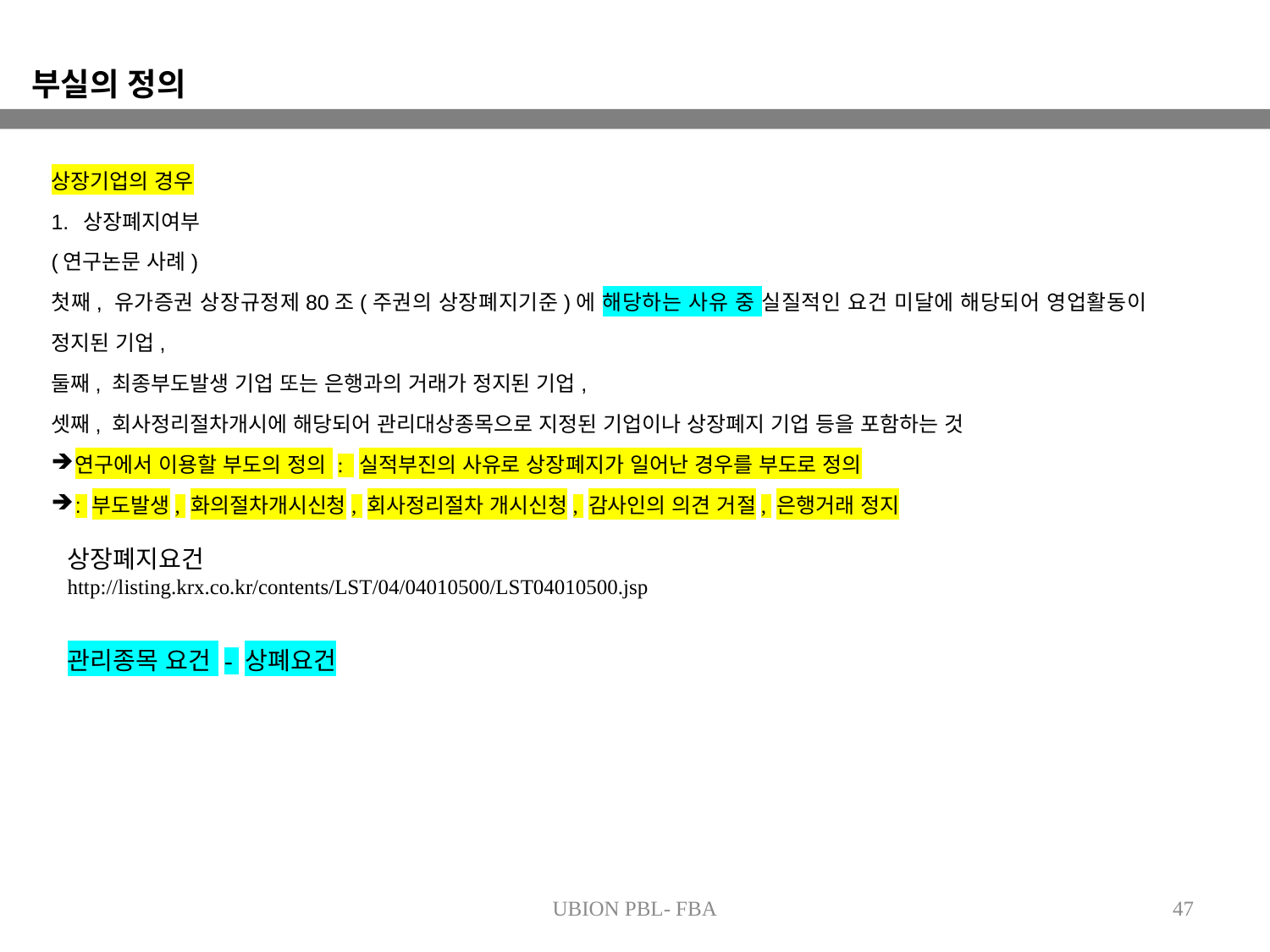

부실의 정의

상장기업의 경우
상장폐지여부
(연구논문 사례)
첫째, 유가증권 상장규정제80조(주권의 상장폐지기준)에 해당하는 사유 중 실질적인 요건 미달에 해당되어 영업활동이 정지된 기업,
둘째, 최종부도발생 기업 또는 은행과의 거래가 정지된 기업,
셋째, 회사정리절차개시에 해당되어 관리대상종목으로 지정된 기업이나 상장폐지 기업 등을 포함하는 것
연구에서 이용할 부도의 정의 :  실적부진의 사유로 상장폐지가 일어난 경우를 부도로 정의
: 부도발생, 화의절차개시신청, 회사정리절차 개시신청, 감사인의 의견 거절, 은행거래 정지
상장폐지요건
http://listing.krx.co.kr/contents/LST/04/04010500/LST04010500.jsp
관리종목 요건 - 상폐요건
UBION PBL- FBA
47